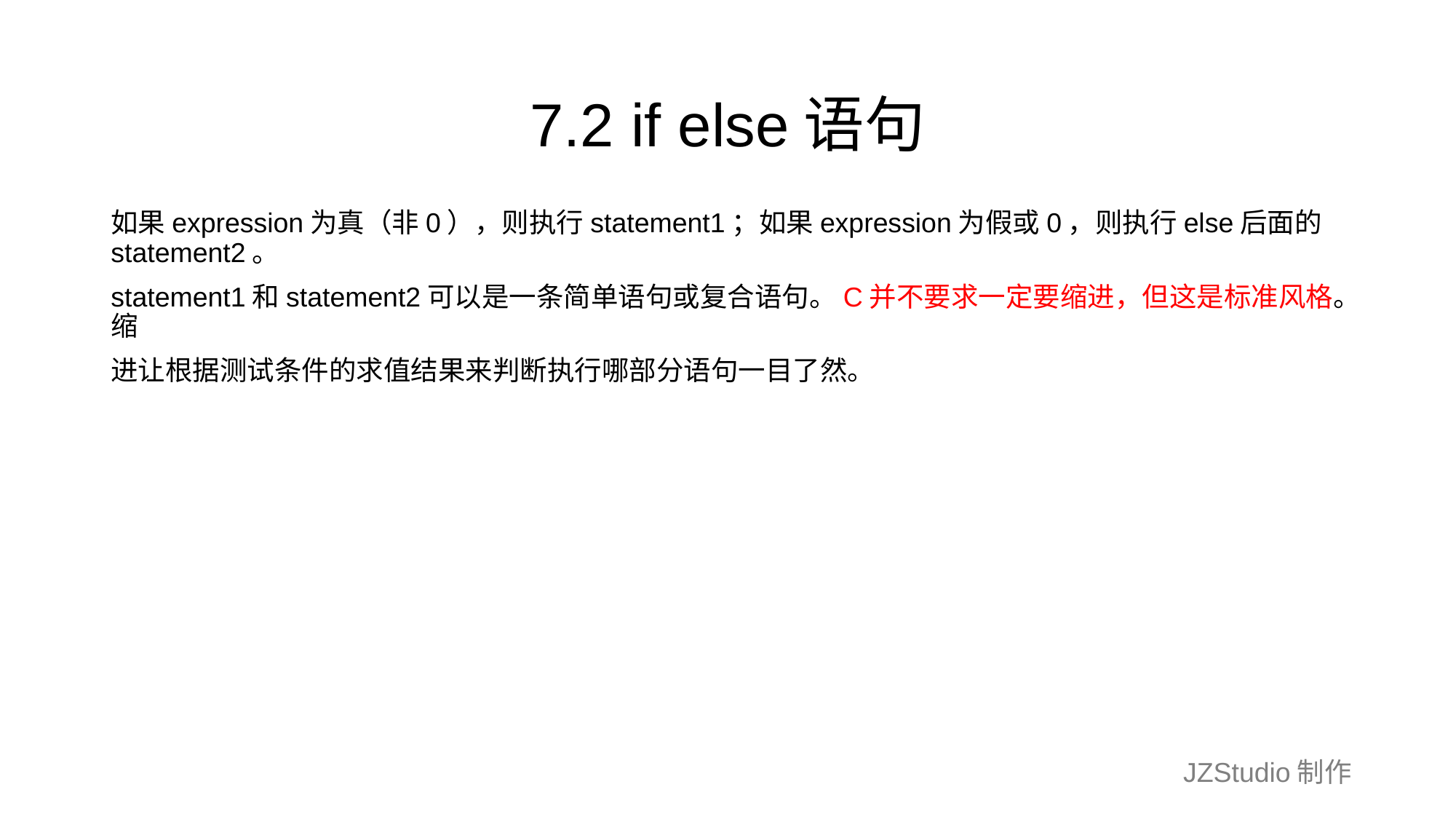

# 7.2 if else语句
如果expression为真（非0），则执行statement1；如果expression为假或0，则执行else后面的statement2。
statement1和statement2可以是一条简单语句或复合语句。C并不要求一定要缩进，但这是标准风格。缩
进让根据测试条件的求值结果来判断执行哪部分语句一目了然。